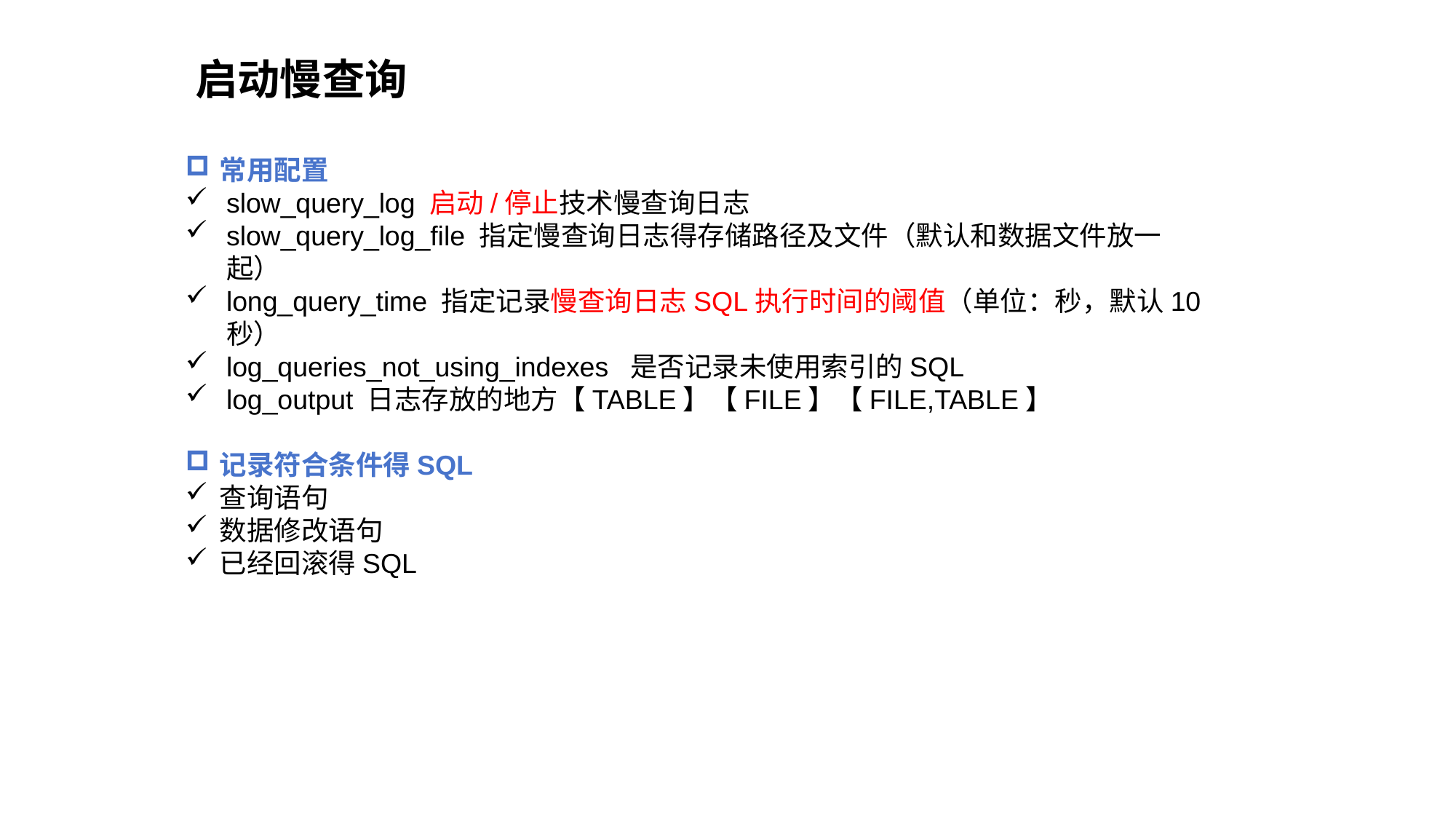

启动慢查询
常用配置
slow_query_log 启动/停止技术慢查询日志
slow_query_log_file 指定慢查询日志得存储路径及文件（默认和数据文件放一起）
long_query_time 指定记录慢查询日志SQL执行时间的阈值（单位：秒，默认10秒）
log_queries_not_using_indexes  是否记录未使用索引的SQL
log_output 日志存放的地方【TABLE】【FILE】【FILE,TABLE】

记录符合条件得SQL
查询语句
数据修改语句
已经回滚得SQL